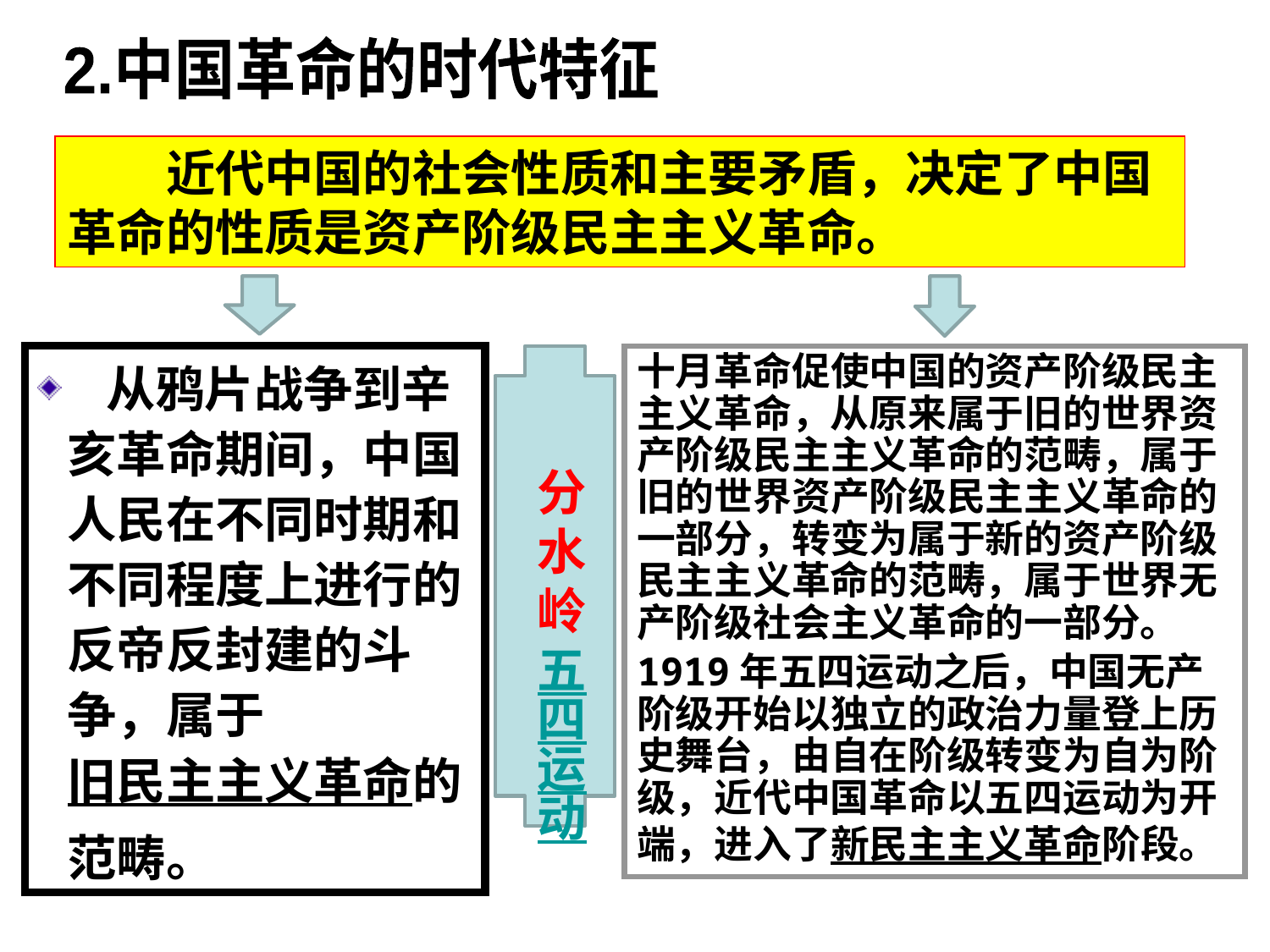

2.中国革命的时代特征
　　近代中国的社会性质和主要矛盾，决定了中国革命的性质是资产阶级民主主义革命。

   从鸦片战争到辛亥革命期间，中国人民在不同时期和不同程度上进行的反帝反封建的斗争，属于旧民主主义革命的范畴。
分水岭
五四运动
十月革命促使中国的资产阶级民主主义革命，从原来属于旧的世界资产阶级民主主义革命的范畴，属于旧的世界资产阶级民主主义革命的一部分，转变为属于新的资产阶级民主主义革命的范畴，属于世界无产阶级社会主义革命的一部分。
1919年五四运动之后，中国无产阶级开始以独立的政治力量登上历史舞台，由自在阶级转变为自为阶级，近代中国革命以五四运动为开端，进入了新民主主义革命阶段。